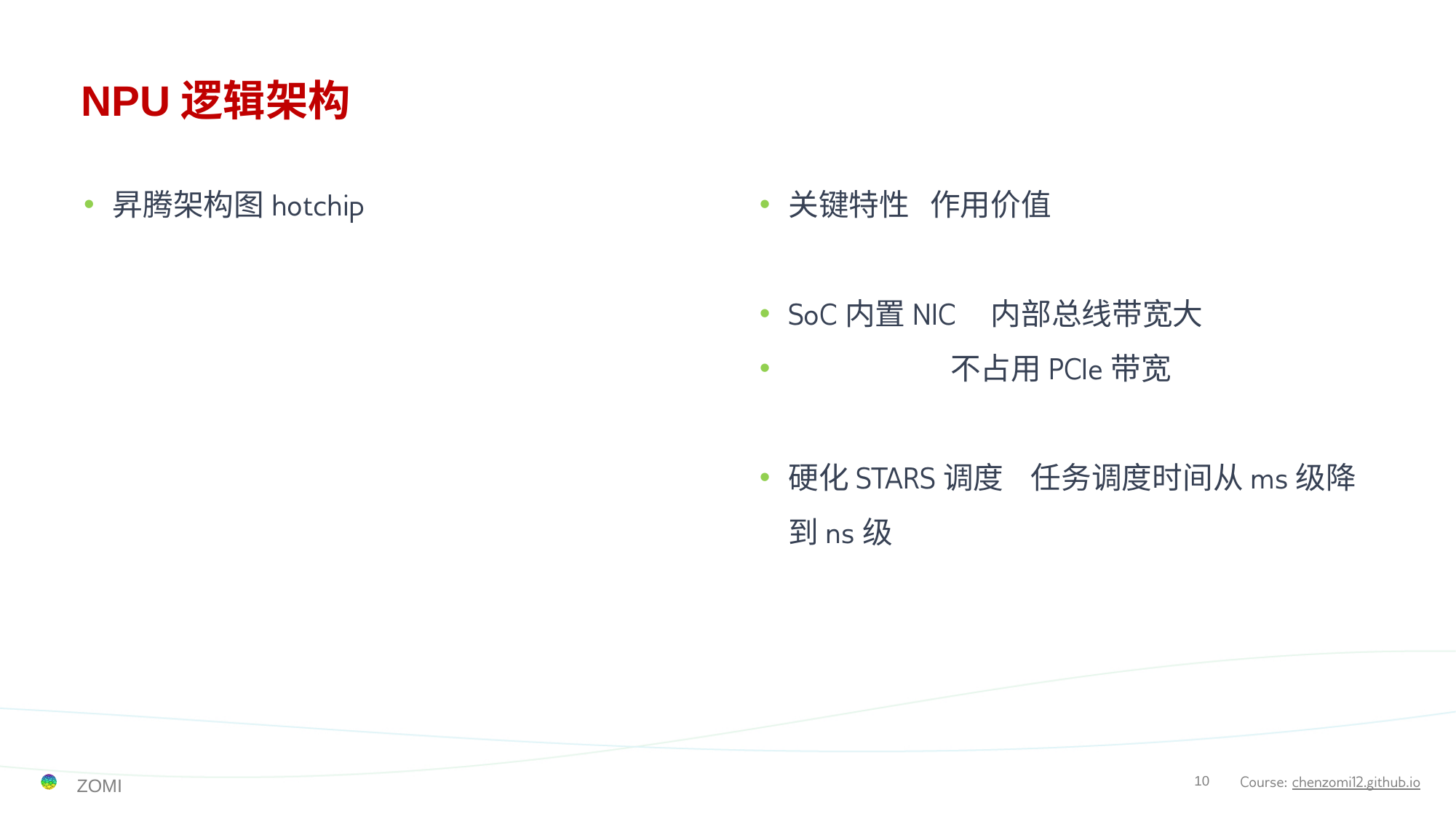

# NPU逻辑架构
昇腾架构图hotchip

关键特性   作用价值

SoC内置NIC   内部总线带宽大
                       不占用PCIe带宽

硬化STARS调度    任务调度时间从ms级降到ns级